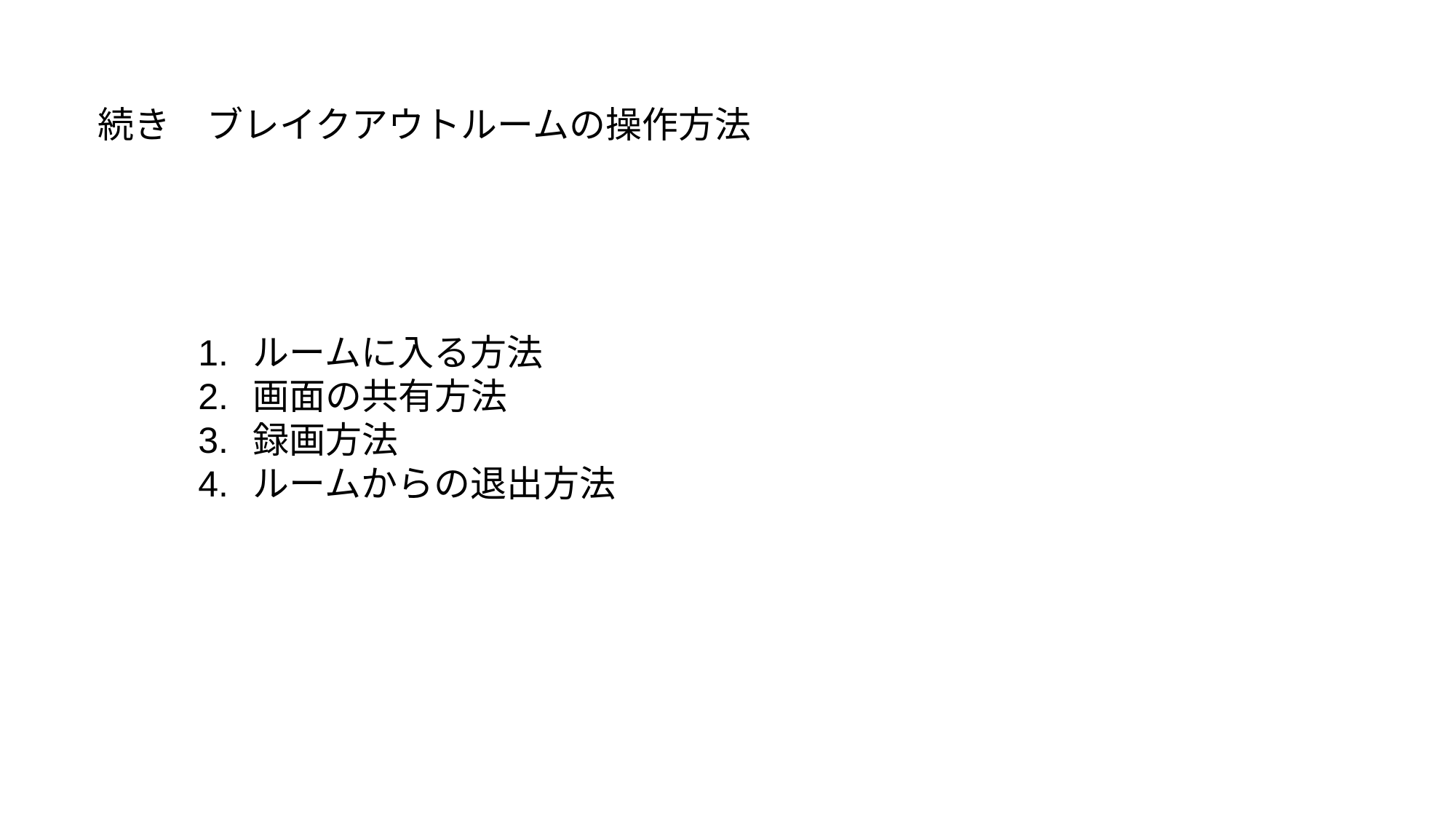

続き　ブレイクアウトルームの操作方法
ルームに入る方法
画面の共有方法
録画方法
ルームからの退出方法